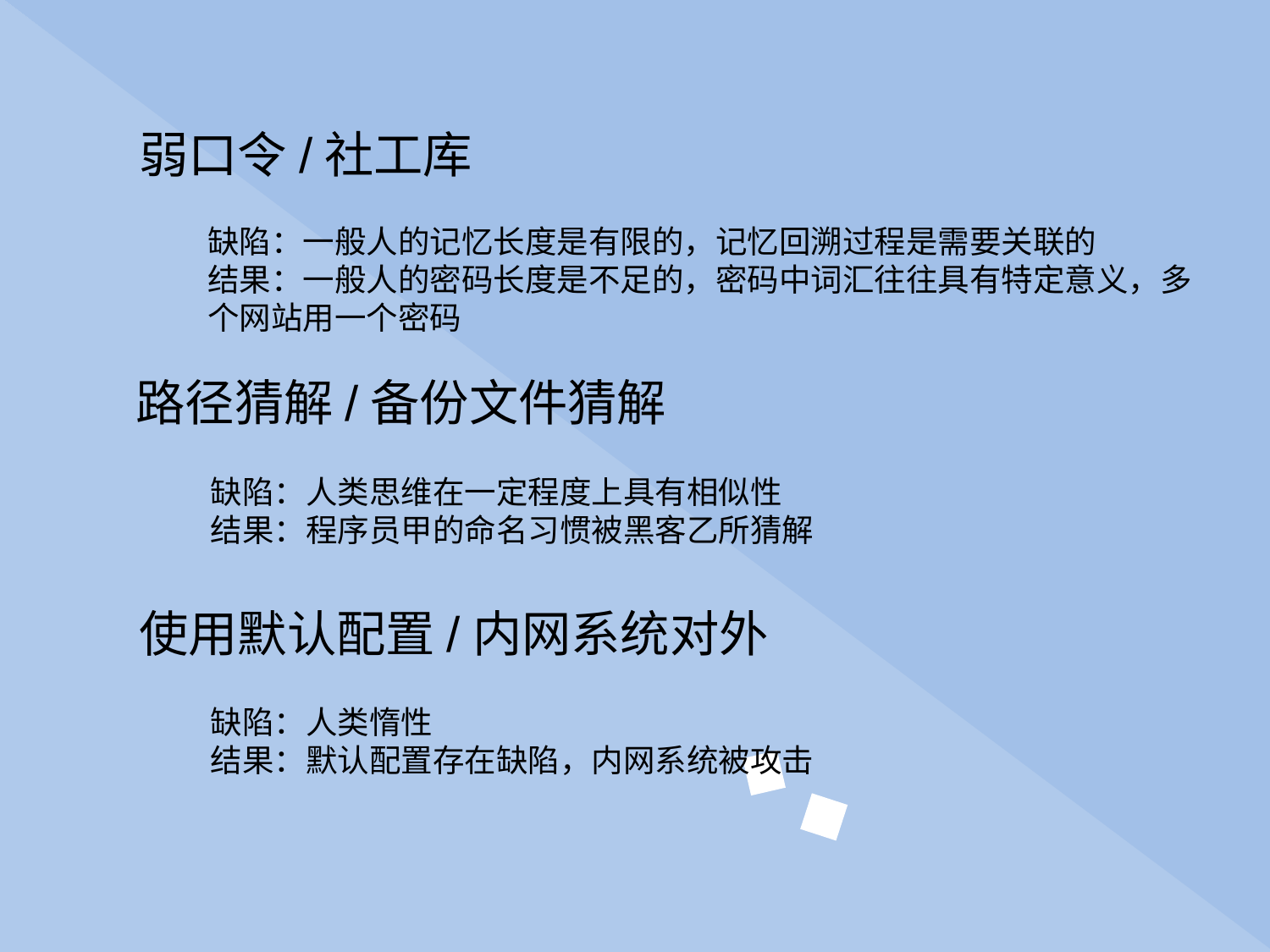

弱口令/社工库
缺陷：一般人的记忆长度是有限的，记忆回溯过程是需要关联的
结果：一般人的密码长度是不足的，密码中词汇往往具有特定意义，多个网站用一个密码
路径猜解/备份文件猜解
缺陷：人类思维在一定程度上具有相似性
结果：程序员甲的命名习惯被黑客乙所猜解
使用默认配置/内网系统对外
缺陷：人类惰性
结果：默认配置存在缺陷，内网系统被攻击